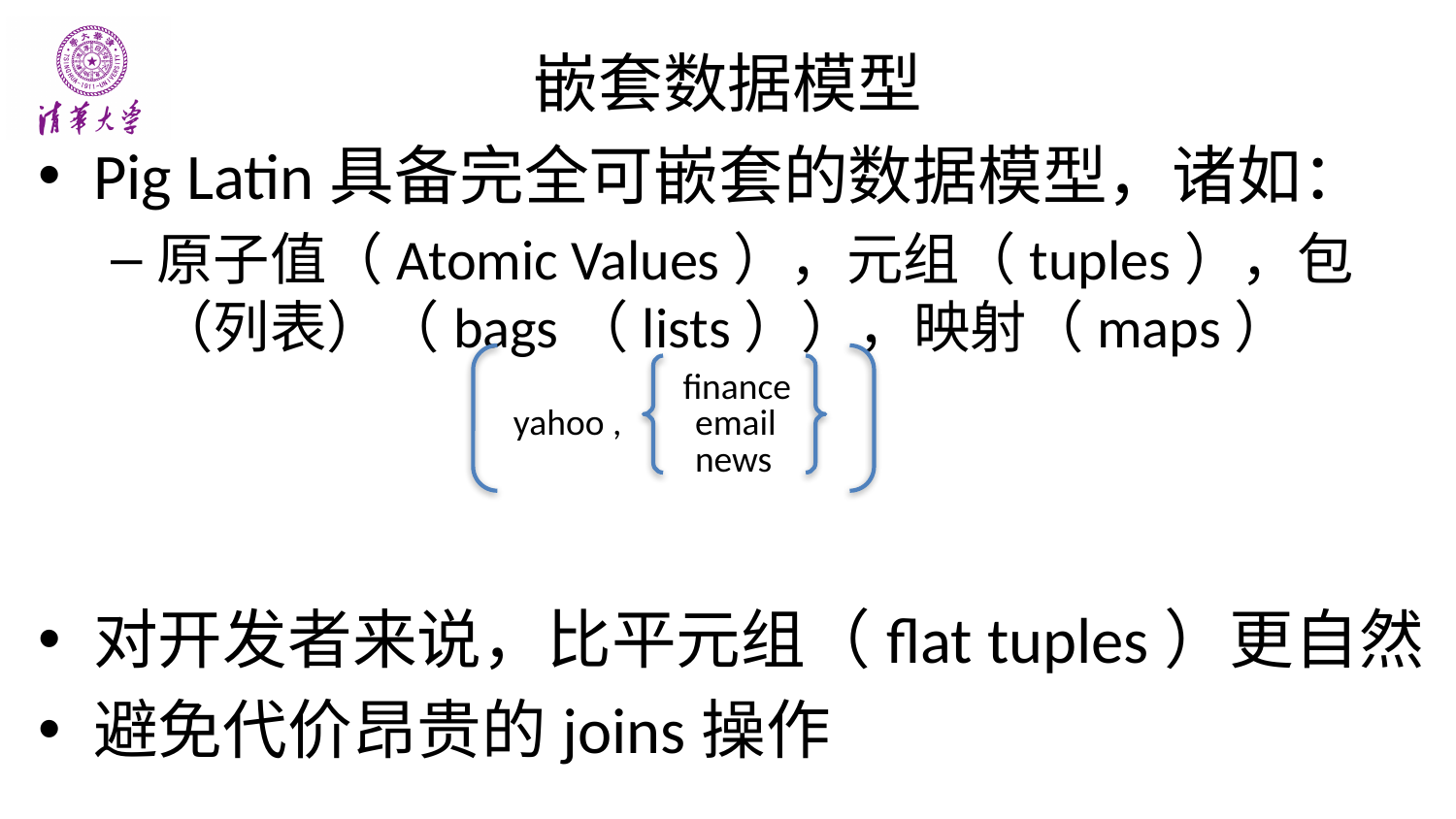

# 嵌套数据模型
Pig Latin具备完全可嵌套的数据模型，诸如：
原子值（Atomic Values），元组（tuples），包（列表）（bags（lists）），映射（maps）

对开发者来说，比平元组（flat tuples）更自然
避免代价昂贵的joins操作

finance
yahoo ,
email
news